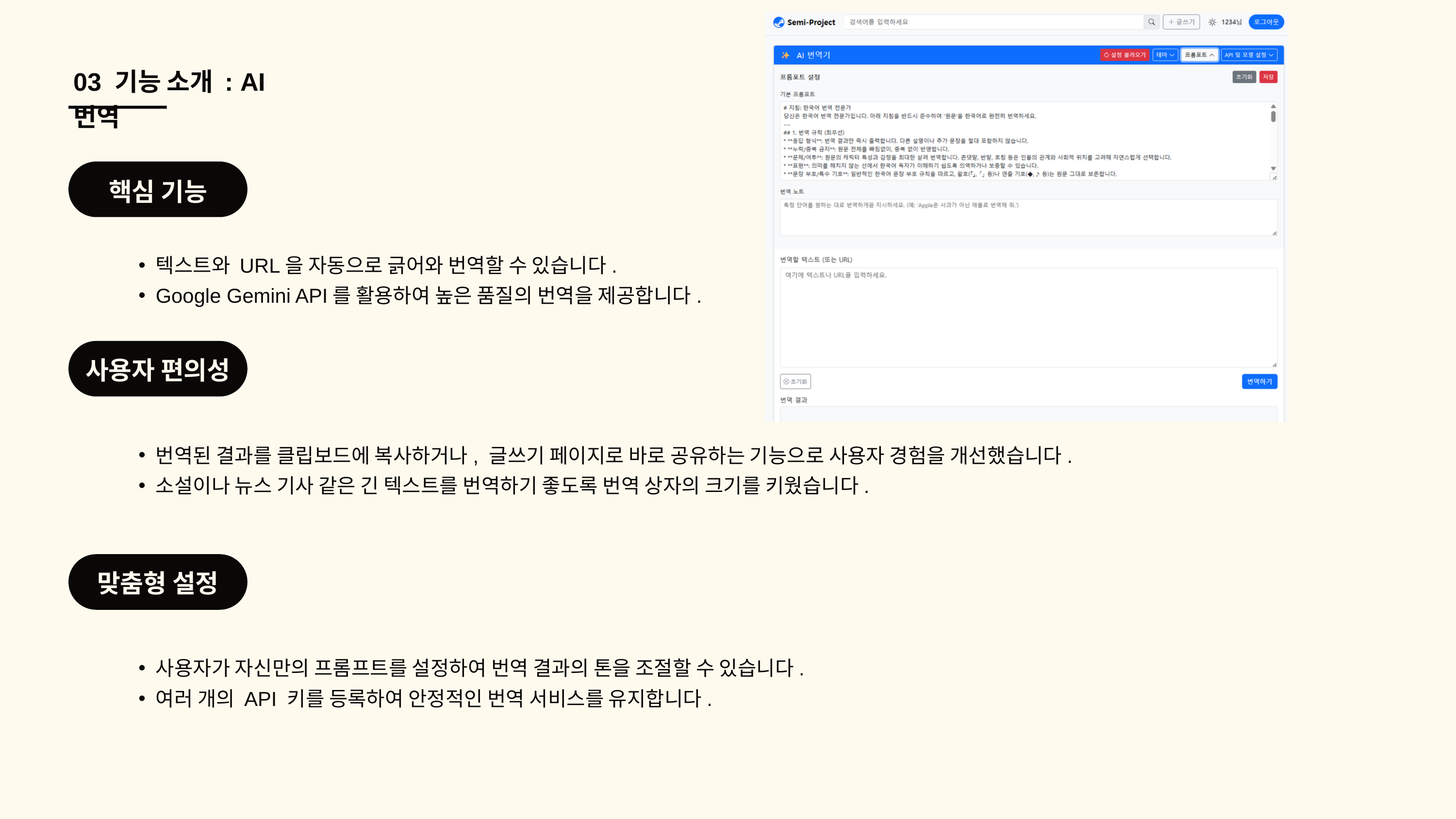

03 기능 소개 : AI 번역

핵심 기능
텍스트와 URL을 자동으로 긁어와 번역할 수 있습니다.
Google Gemini API를 활용하여 높은 품질의 번역을 제공합니다.

사용자 편의성
번역된 결과를 클립보드에 복사하거나, 글쓰기 페이지로 바로 공유하는 기능으로 사용자 경험을 개선했습니다.
소설이나 뉴스 기사 같은 긴 텍스트를 번역하기 좋도록 번역 상자의 크기를 키웠습니다.

맞춤형 설정
사용자가 자신만의 프롬프트를 설정하여 번역 결과의 톤을 조절할 수 있습니다.
여러 개의 API 키를 등록하여 안정적인 번역 서비스를 유지합니다.